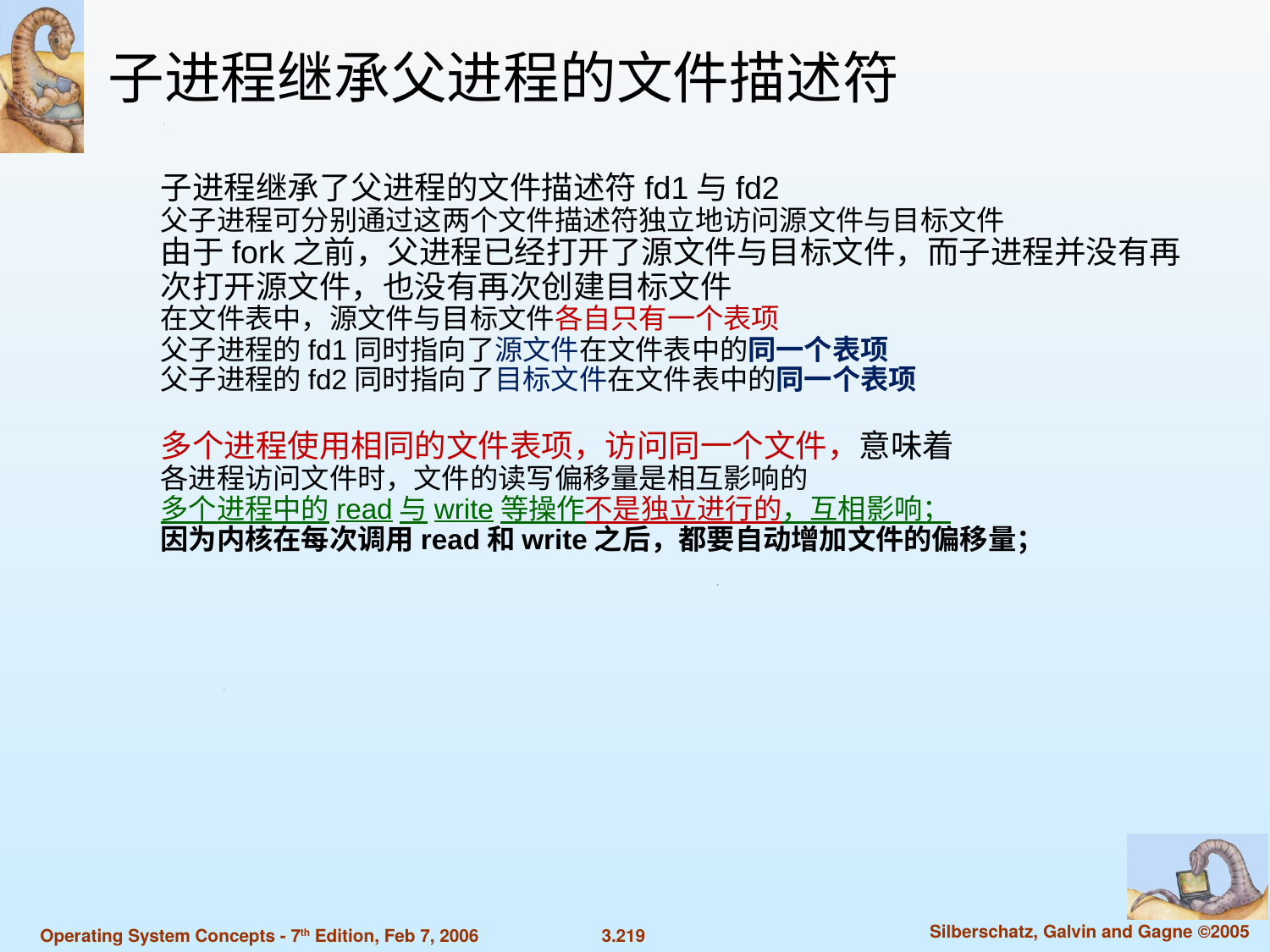

子进程继承父进程的文件描述符
子进程继承了父进程的文件描述符fd1与fd2
父子进程可分别通过这两个文件描述符独立地访问源文件与目标文件
由于fork之前，父进程已经打开了源文件与目标文件，而子进程并没有再次打开源文件，也没有再次创建目标文件
在文件表中，源文件与目标文件各自只有一个表项
父子进程的fd1同时指向了源文件在文件表中的同一个表项
父子进程的fd2同时指向了目标文件在文件表中的同一个表项

多个进程使用相同的文件表项，访问同一个文件，意味着
各进程访问文件时，文件的读写偏移量是相互影响的
多个进程中的read与write等操作不是独立进行的，互相影响；
因为内核在每次调用read和write之后，都要自动增加文件的偏移量；